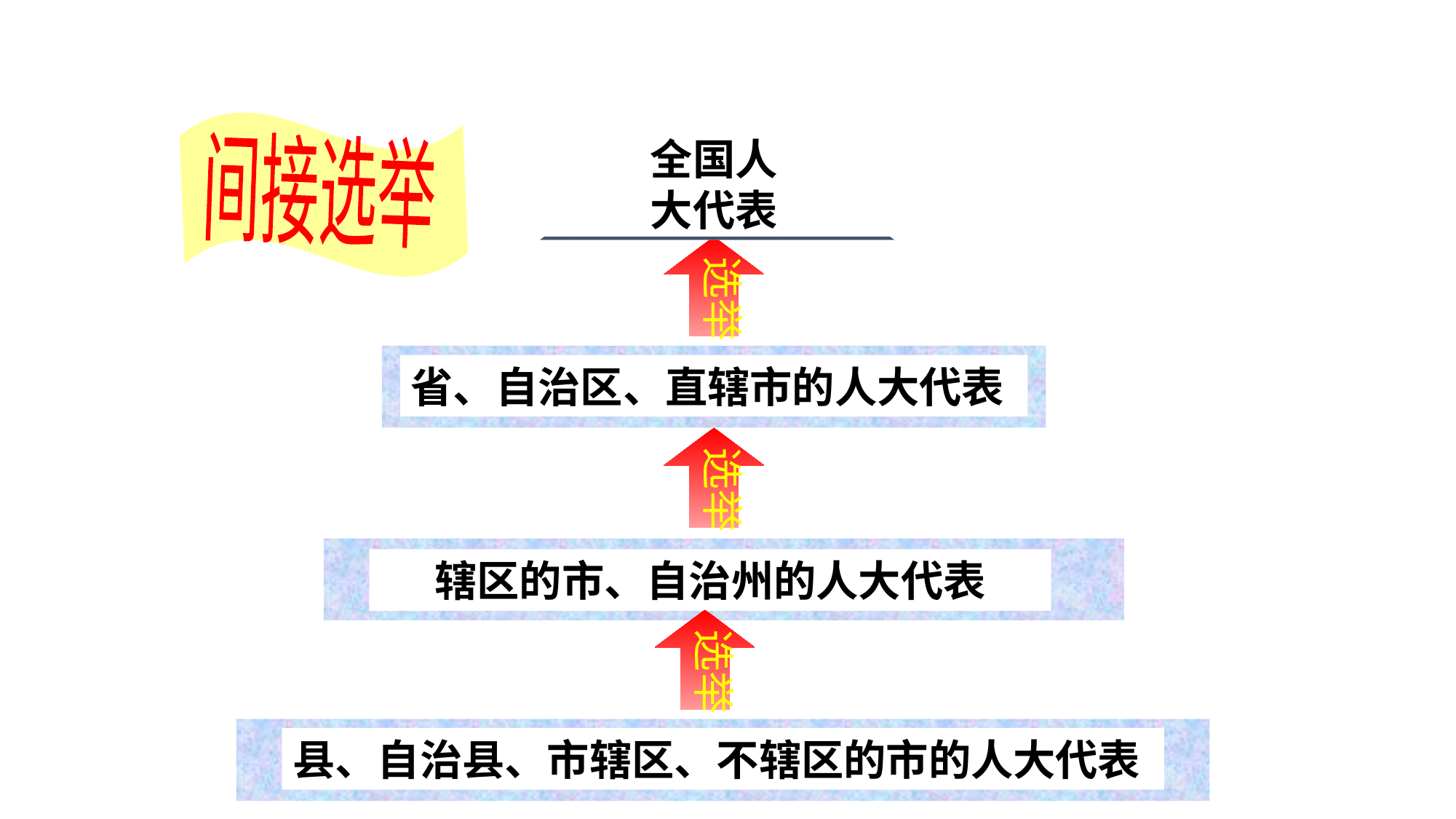

全国人大代表

间接选举

选举

省、自治区、直辖市的人大代表

选举

辖区的市、自治州的人大代表

选举

县、自治县、市辖区、不辖区的市的人大代表